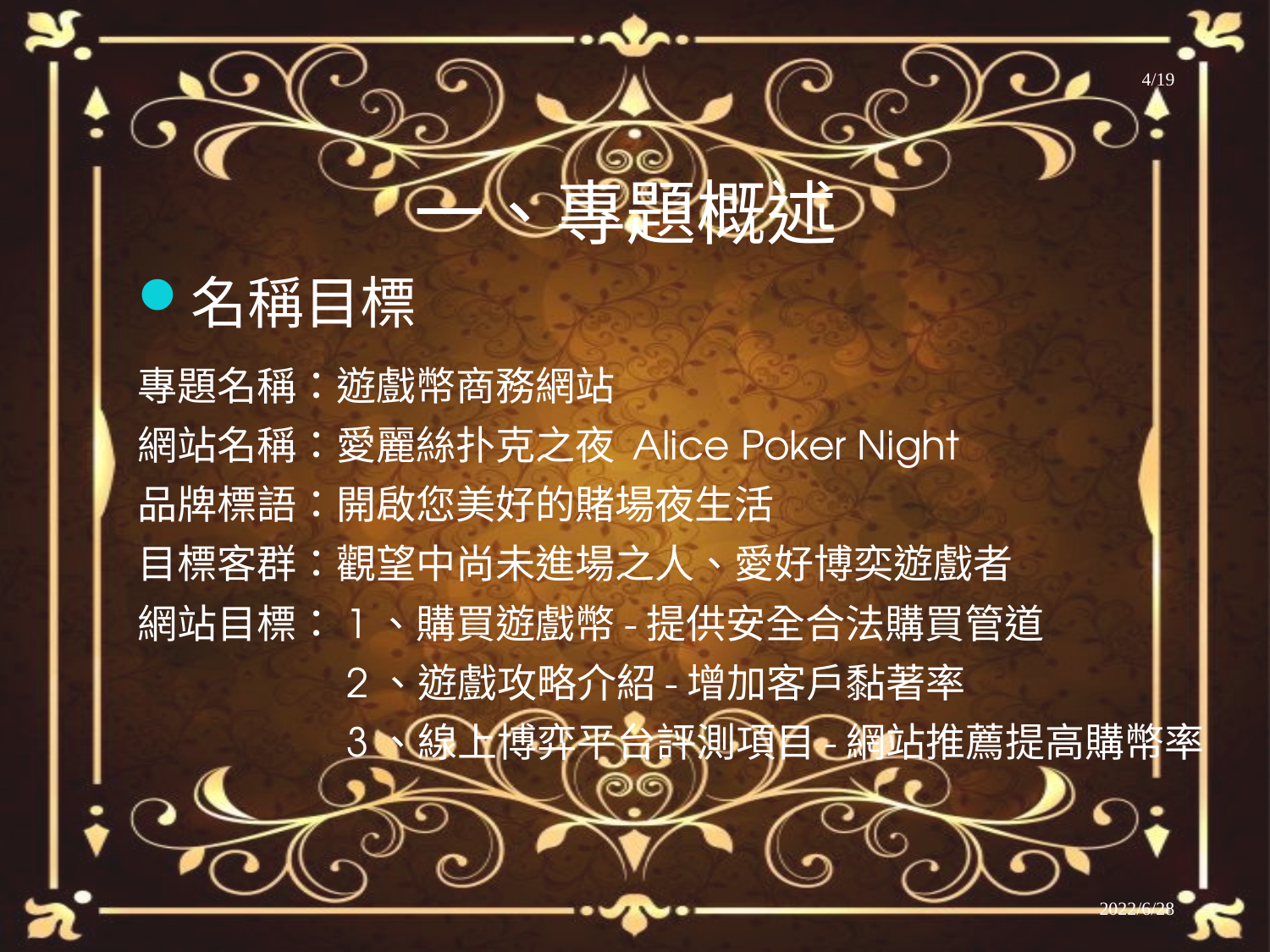

4/19
# 一、專題概述
名稱目標
專題名稱：遊戲幣商務網站
網站名稱：愛麗絲扑克之夜 Alice Poker Night
品牌標語：開啟您美好的賭場夜生活
目標客群：觀望中尚未進場之人、愛好博奕遊戲者
網站目標：1、購買遊戲幣-提供安全合法購買管道
                   2、遊戲攻略介紹-增加客戶黏著率
                   3、線上博弈平台評測項目-網站推薦提高購幣率

2022/6/28